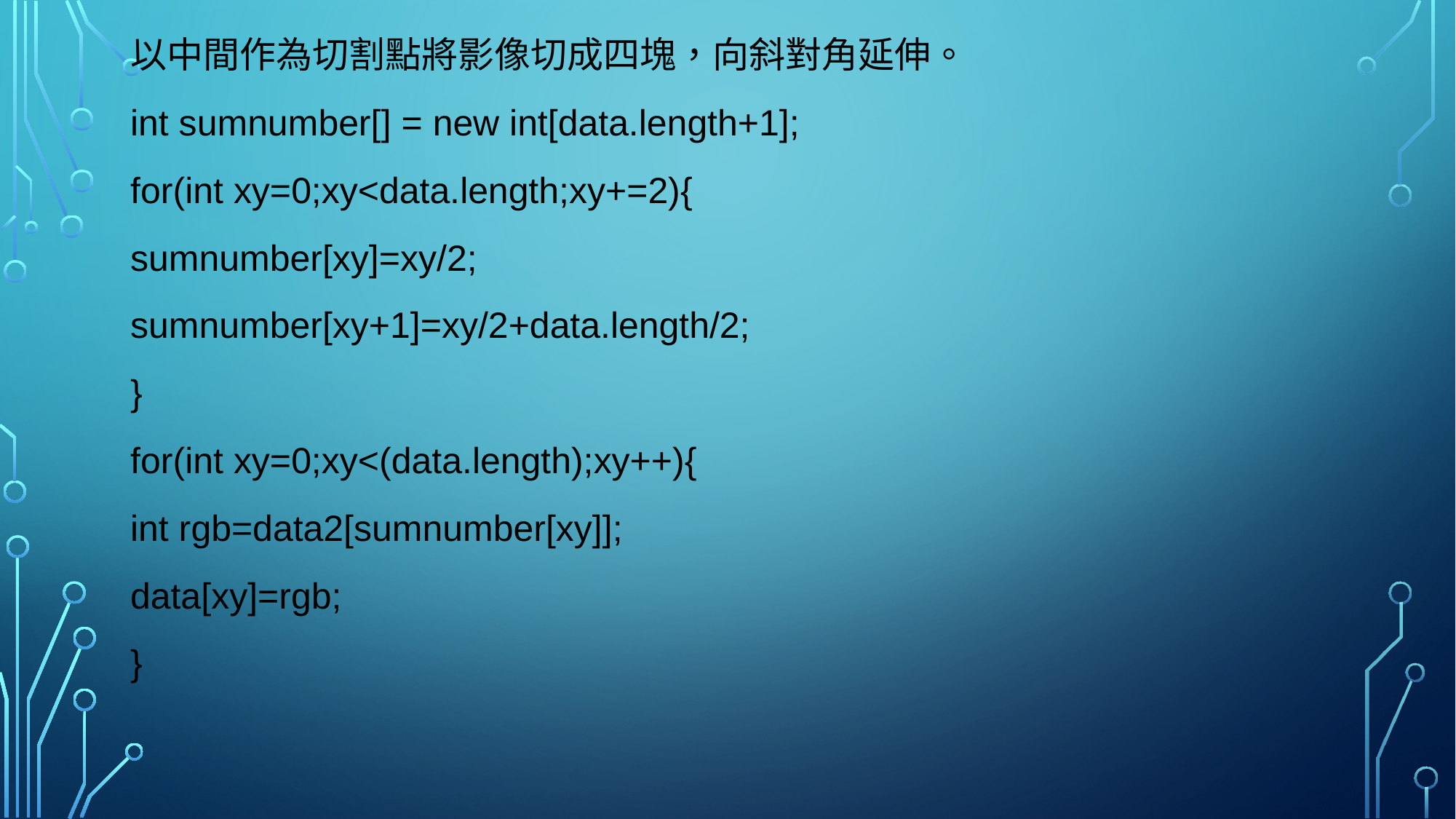

以中間作為切割點將影像切成四塊，向斜對角延伸。
int sumnumber[] = new int[data.length+1];
for(int xy=0;xy<data.length;xy+=2){
sumnumber[xy]=xy/2;
sumnumber[xy+1]=xy/2+data.length/2;
}
for(int xy=0;xy<(data.length);xy++){
int rgb=data2[sumnumber[xy]];
data[xy]=rgb;
}